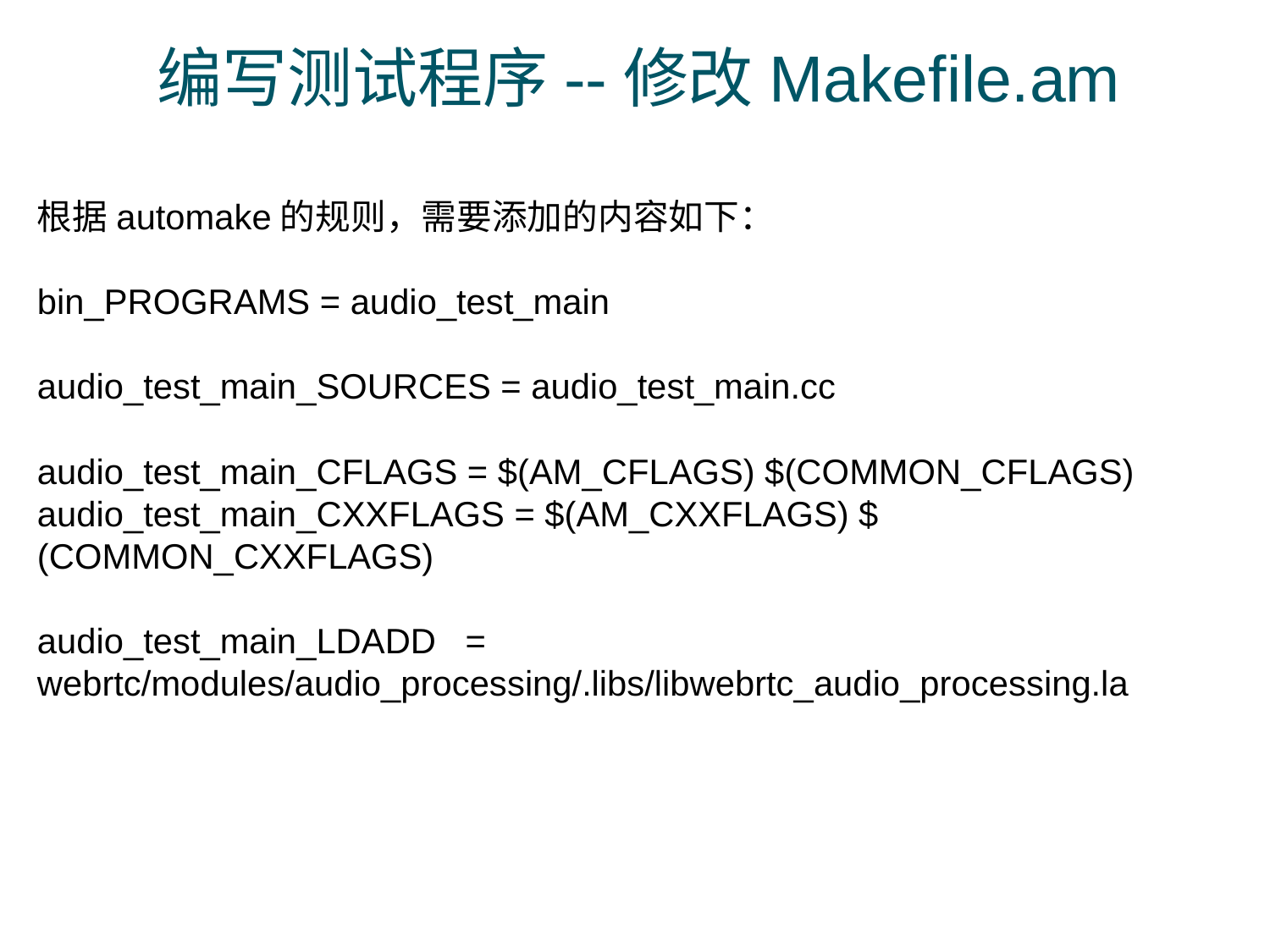

# 编写测试程序--修改Makefile.am

根据automake的规则，需要添加的内容如下：

bin_PROGRAMS = audio_test_main

audio_test_main_SOURCES = audio_test_main.cc

audio_test_main_CFLAGS = $(AM_CFLAGS) $(COMMON_CFLAGS)
audio_test_main_CXXFLAGS = $(AM_CXXFLAGS) $(COMMON_CXXFLAGS)

audio_test_main_LDADD   = webrtc/modules/audio_processing/.libs/libwebrtc_audio_processing.la